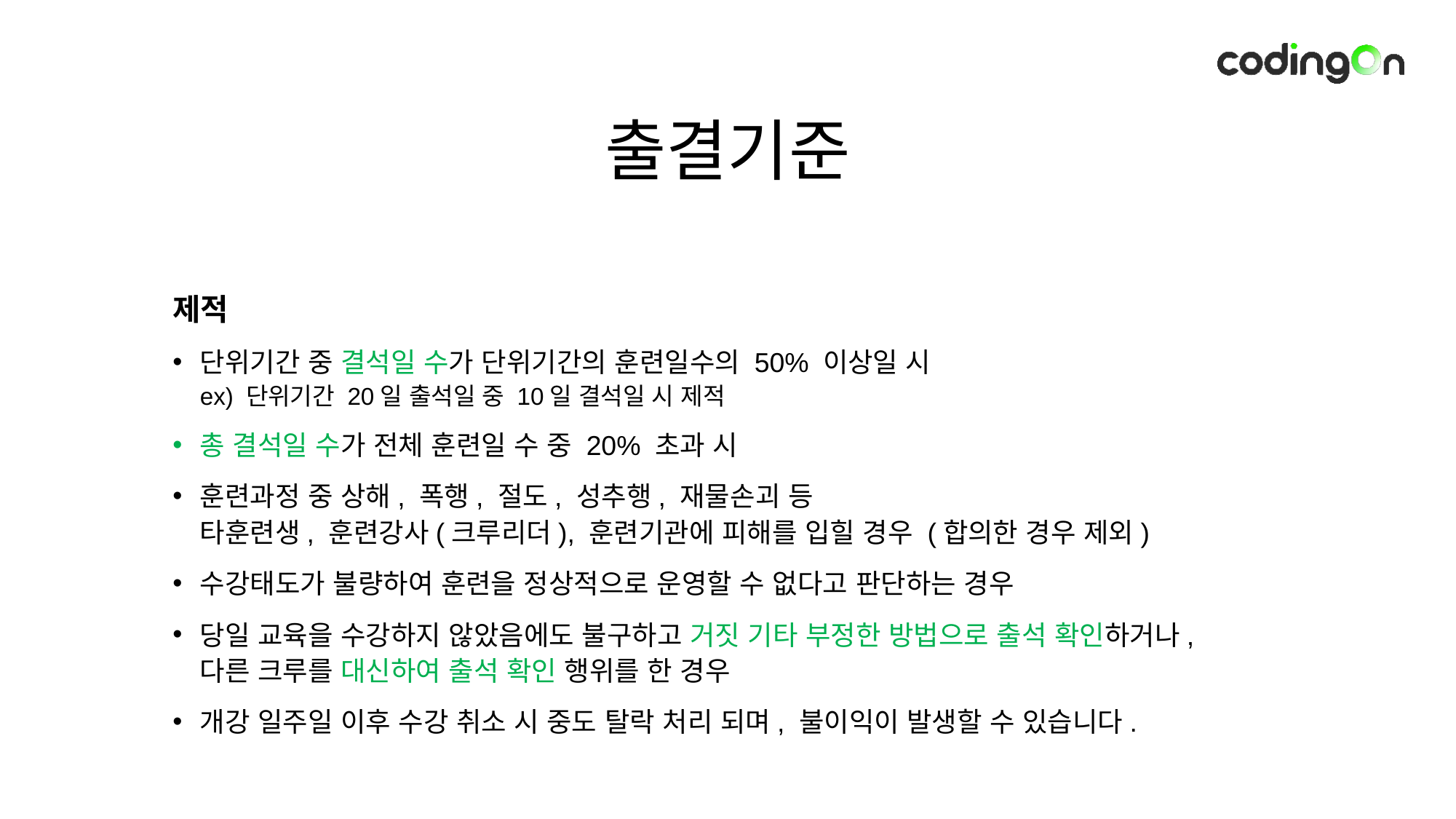

출결기준

제적
단위기간 중 결석일 수가 단위기간의 훈련일수의 50% 이상일 시
ex) 단위기간 20일 출석일 중 10일 결석일 시 제적
총 결석일 수가 전체 훈련일 수 중 20% 초과 시
훈련과정 중 상해, 폭행, 절도, 성추행, 재물손괴 등
타훈련생, 훈련강사(크루리더), 훈련기관에 피해를 입힐 경우 (합의한 경우 제외)
수강태도가 불량하여 훈련을 정상적으로 운영할 수 없다고 판단하는 경우
당일 교육을 수강하지 않았음에도 불구하고 거짓 기타 부정한 방법으로 출석 확인하거나,
다른 크루를 대신하여 출석 확인 행위를 한 경우
개강 일주일 이후 수강 취소 시 중도 탈락 처리 되며, 불이익이 발생할 수 있습니다.